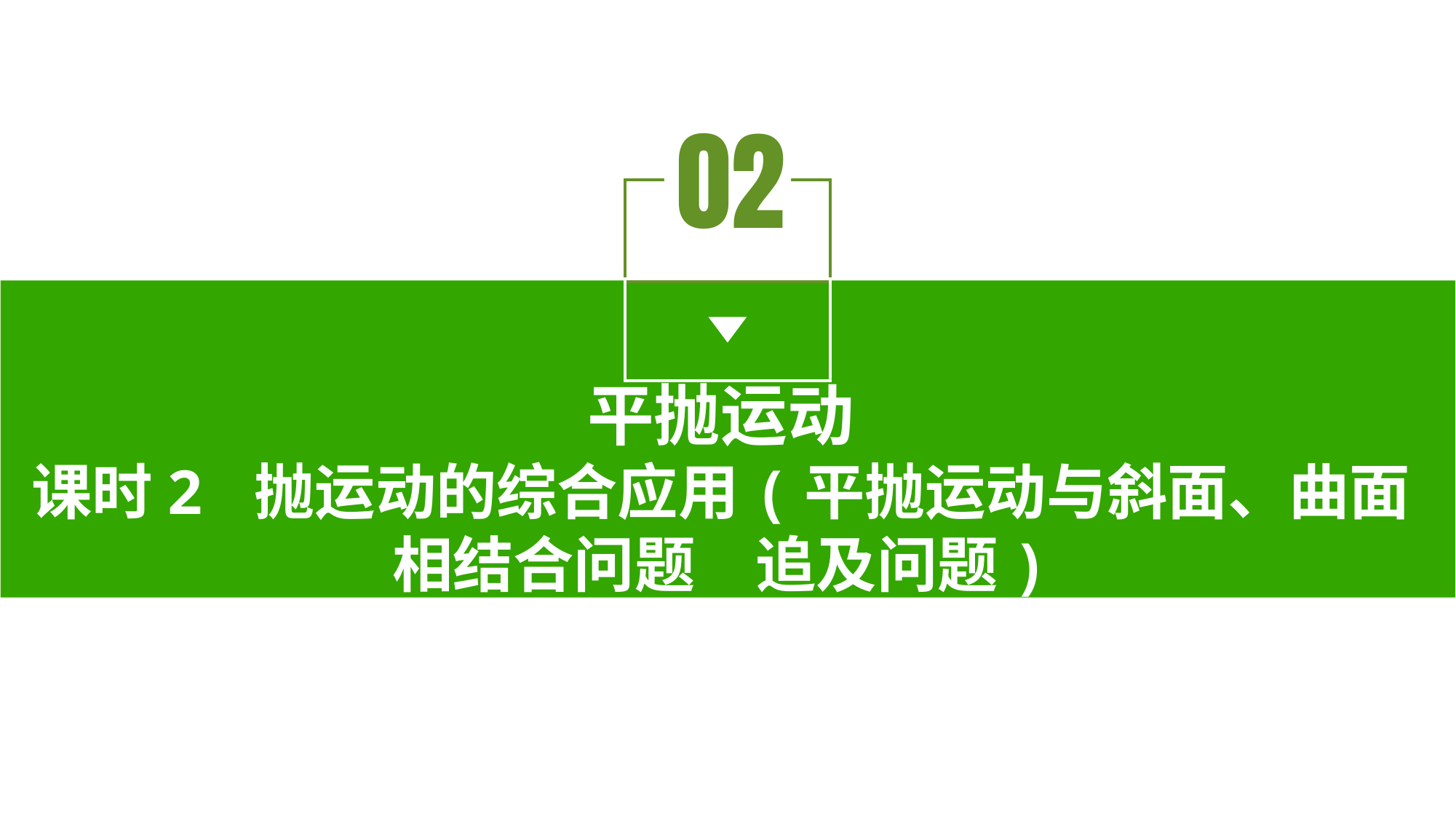

02
平抛运动
课时2 抛运动的综合应用(平抛运动与斜面、曲面相结合问题　追及问题)